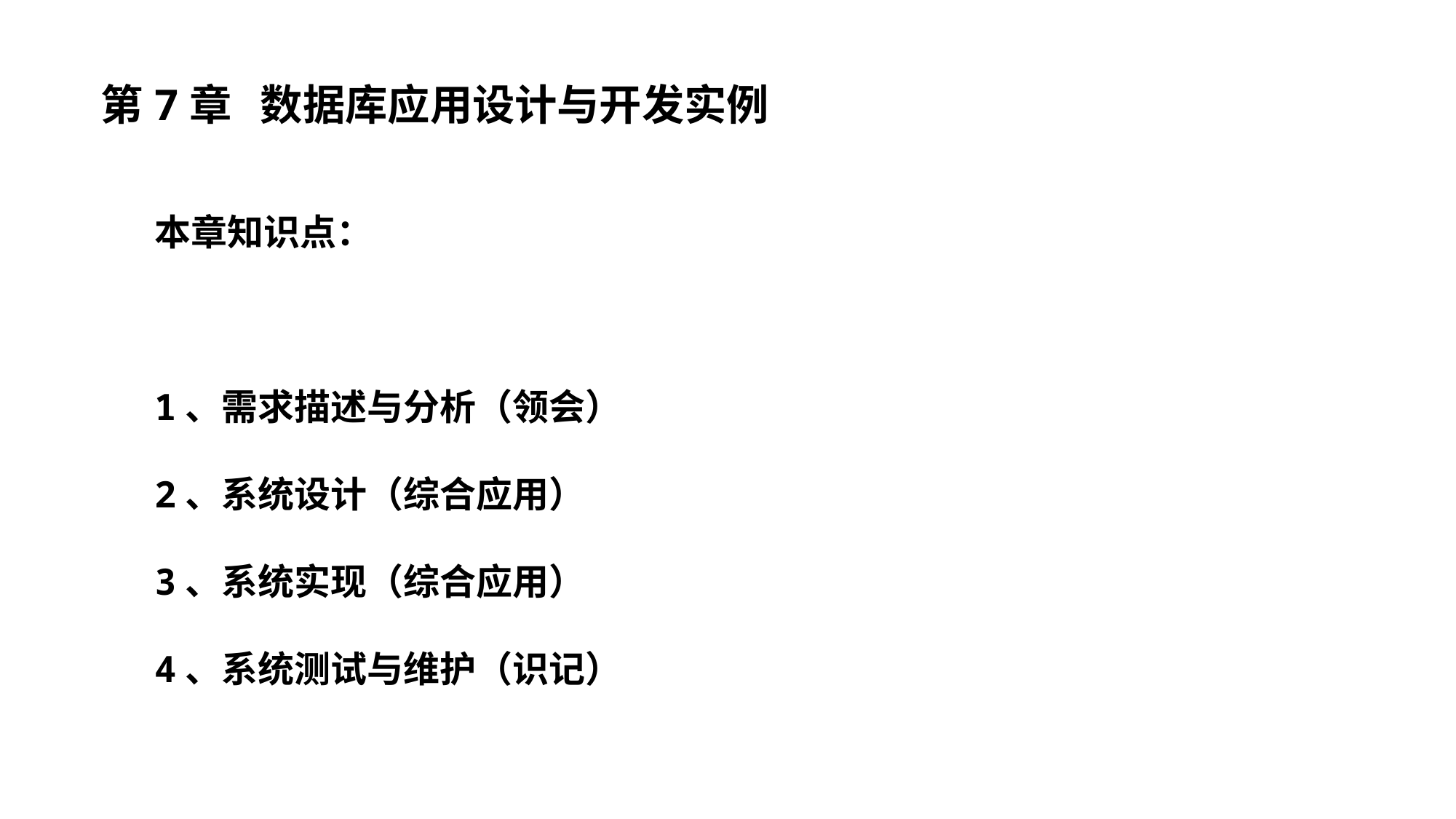

第7章   数据库应用设计与开发实例
本章知识点：

1、需求描述与分析（领会）
2、系统设计（综合应用）
3、系统实现（综合应用）
4、系统测试与维护（识记）